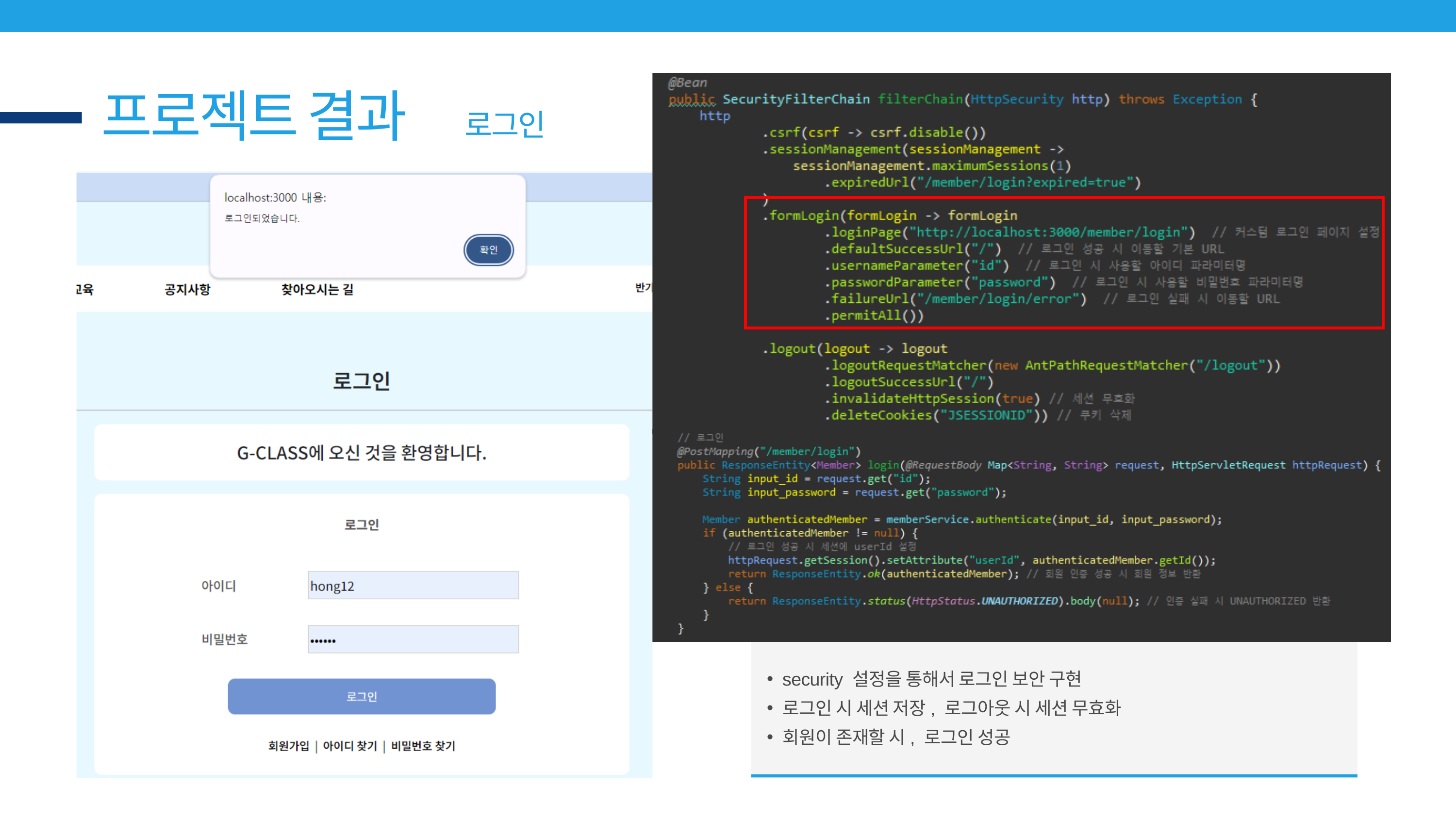

프로젝트 결과
로그인

security 설정을 통해서 로그인 보안 구현
로그인 시 세션 저장, 로그아웃 시 세션 무효화
회원이 존재할 시, 로그인 성공